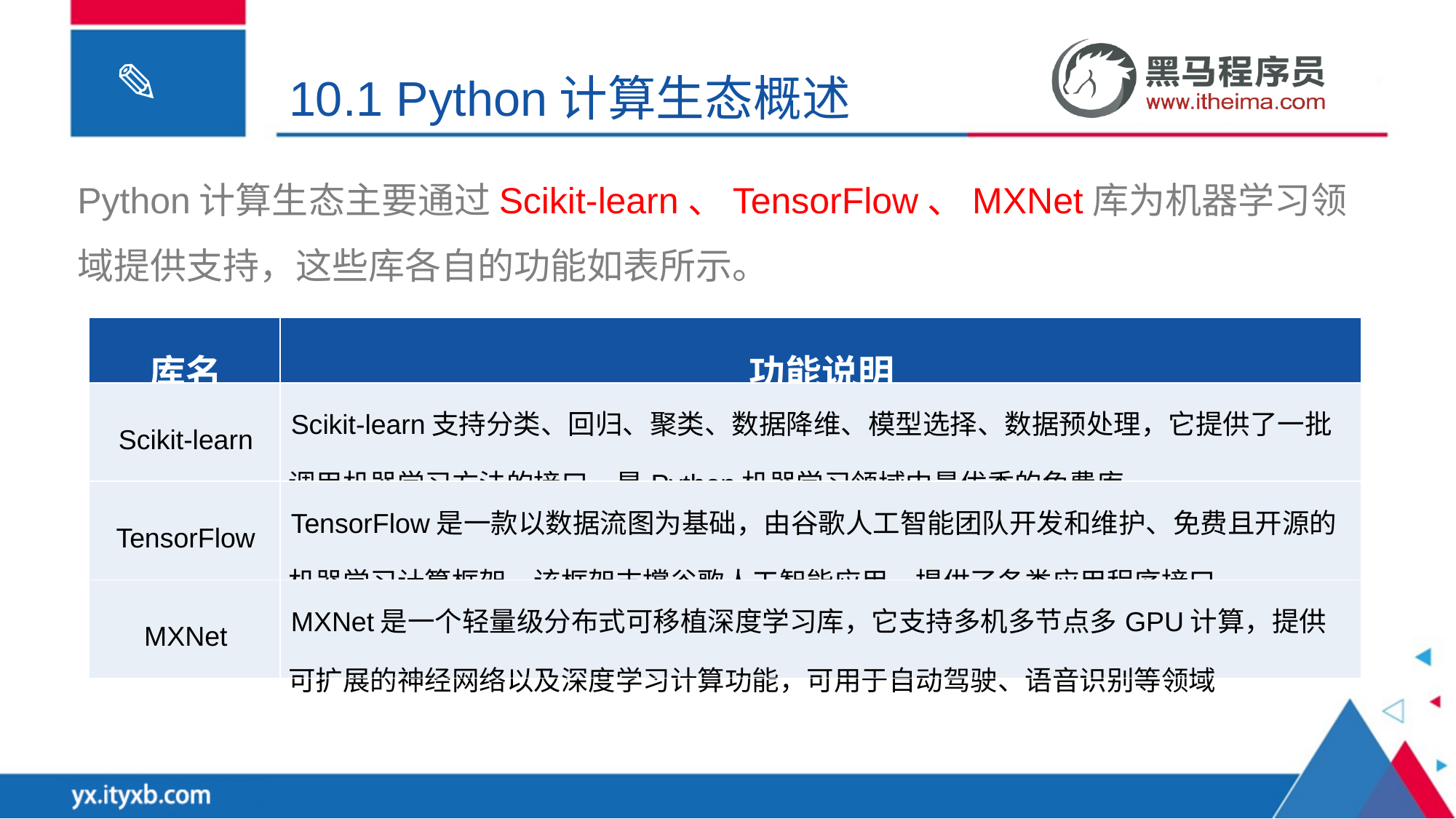

10.1 Python计算生态概述
Python计算生态主要通过Scikit-learn、TensorFlow、MXNet库为机器学习领域提供支持，这些库各自的功能如表所示。
| 库名 | 功能说明 |
| --- | --- |
| Scikit-learn | Scikit-learn支持分类、回归、聚类、数据降维、模型选择、数据预处理，它提供了一批调用机器学习方法的接口，是Python机器学习领域中最优秀的免费库 |
| TensorFlow | TensorFlow是一款以数据流图为基础，由谷歌人工智能团队开发和维护、免费且开源的机器学习计算框架，该框架支撑谷歌人工智能应用，提供了各类应用程序接口 |
| MXNet | MXNet是一个轻量级分布式可移植深度学习库，它支持多机多节点多GPU计算，提供可扩展的神经网络以及深度学习计算功能，可用于自动驾驶、语音识别等领域 |